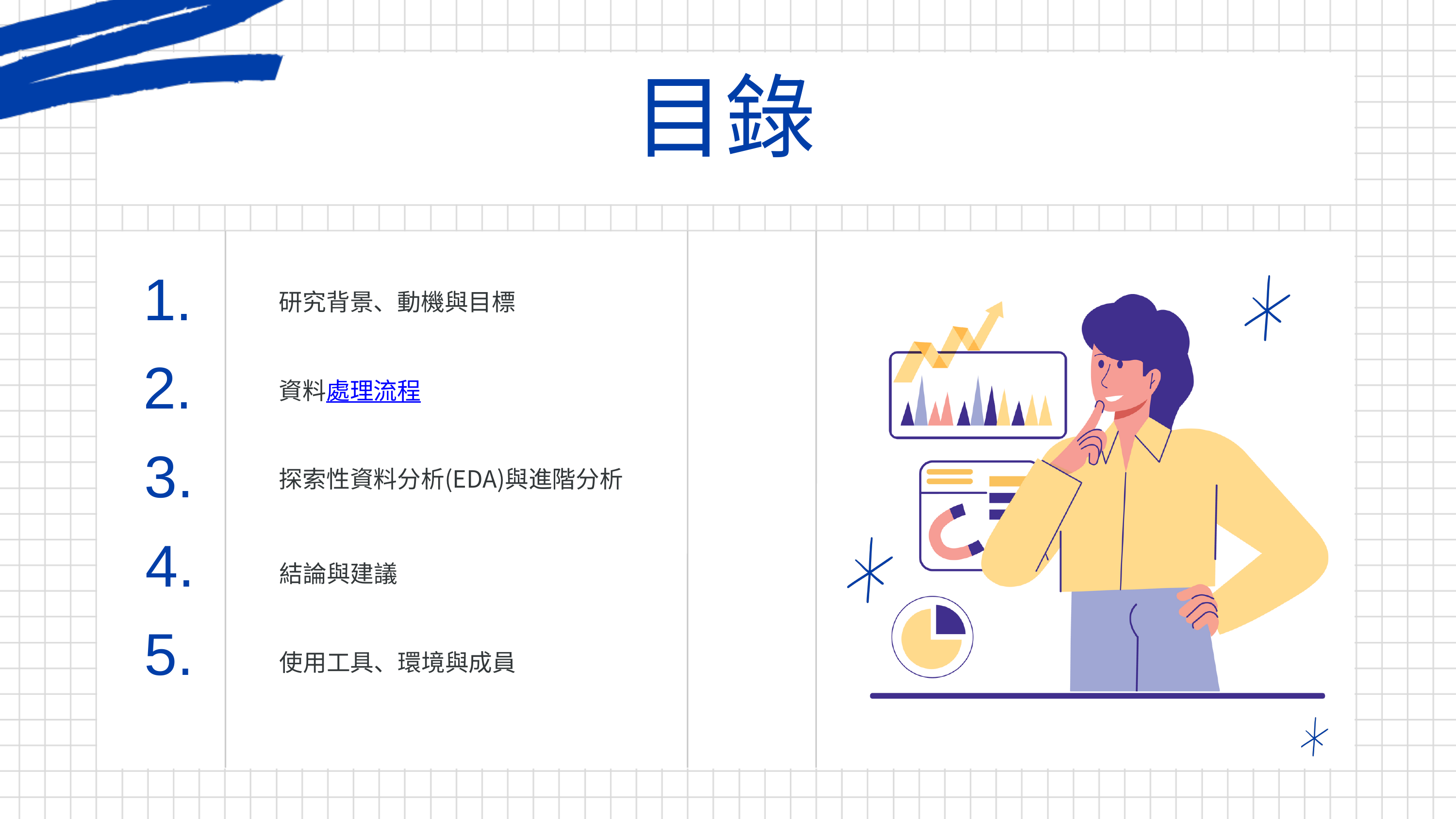

目錄

1.

研究背景、動機與目標

2.
資料處理流程
3.
探索性資料分析(EDA)與進階分析

4.

結論與建議
5.
使用工具、環境與成員